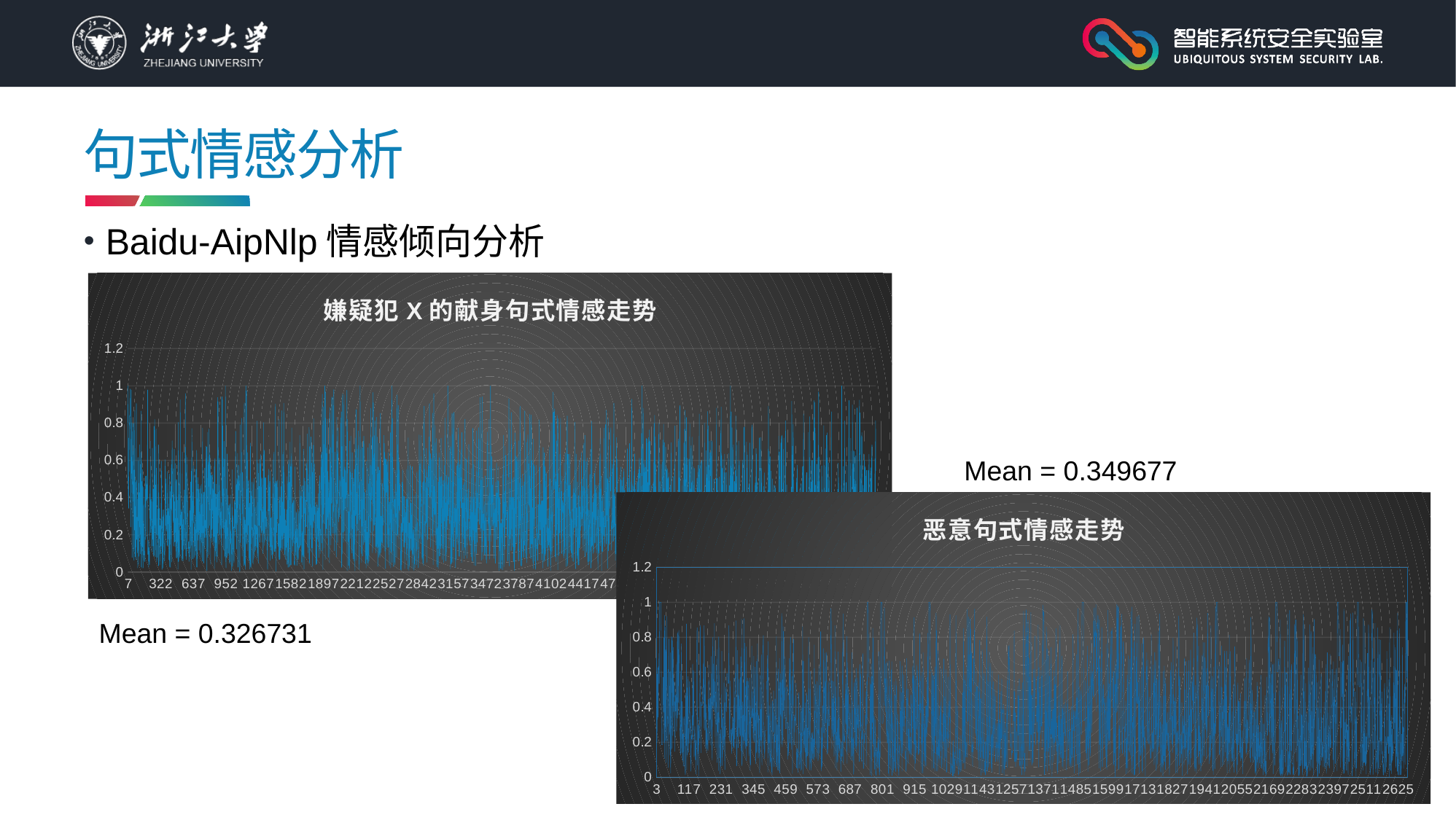

# 句式情感分析
Baidu-AipNlp情感倾向分析

### Chart: 嫌疑犯X的献身句式情感走势

| Category |  |
|---|---|
Mean = 0.349677

### Chart: 恶意句式情感走势

| Category |  |
|---|---|
Mean = 0.326731
13